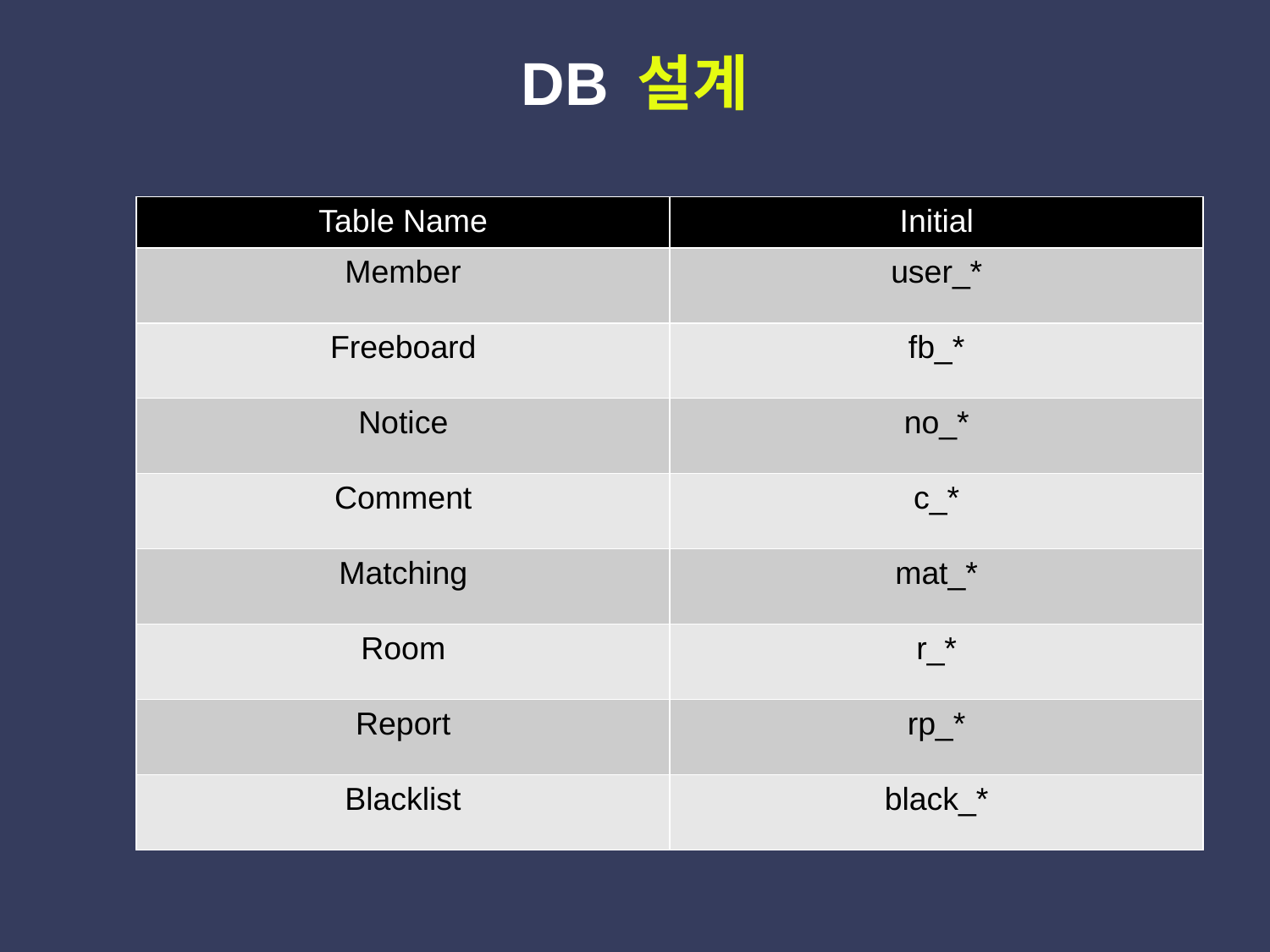

DB 설계
    컬럼 약어표
| Table Name | Initial |
| --- | --- |
| Member | user\_\* |
| Freeboard | fb\_\* |
| Notice | no\_\* |
| Comment | c\_\* |
| Matching | mat\_\* |
| Room | r\_\* |
| Report | rp\_\* |
| Blacklist | black\_\* |